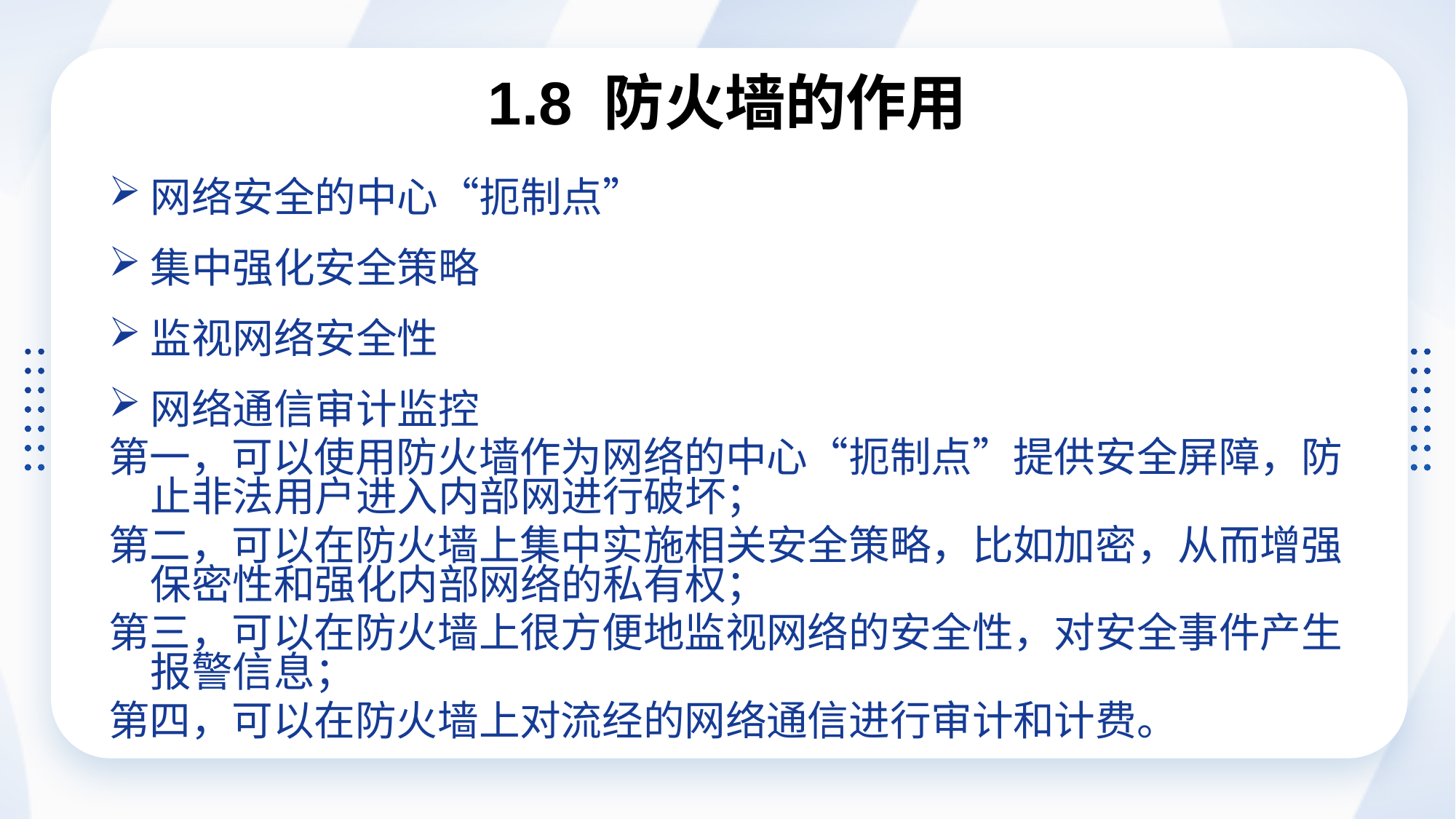

# 1.8 防火墙的作用
网络安全的中心“扼制点”
集中强化安全策略
监视网络安全性
网络通信审计监控
第一，可以使用防火墙作为网络的中心“扼制点”提供安全屏障，防止非法用户进入内部网进行破坏；
第二，可以在防火墙上集中实施相关安全策略，比如加密，从而增强保密性和强化内部网络的私有权；
第三，可以在防火墙上很方便地监视网络的安全性，对安全事件产生报警信息；
第四，可以在防火墙上对流经的网络通信进行审计和计费。